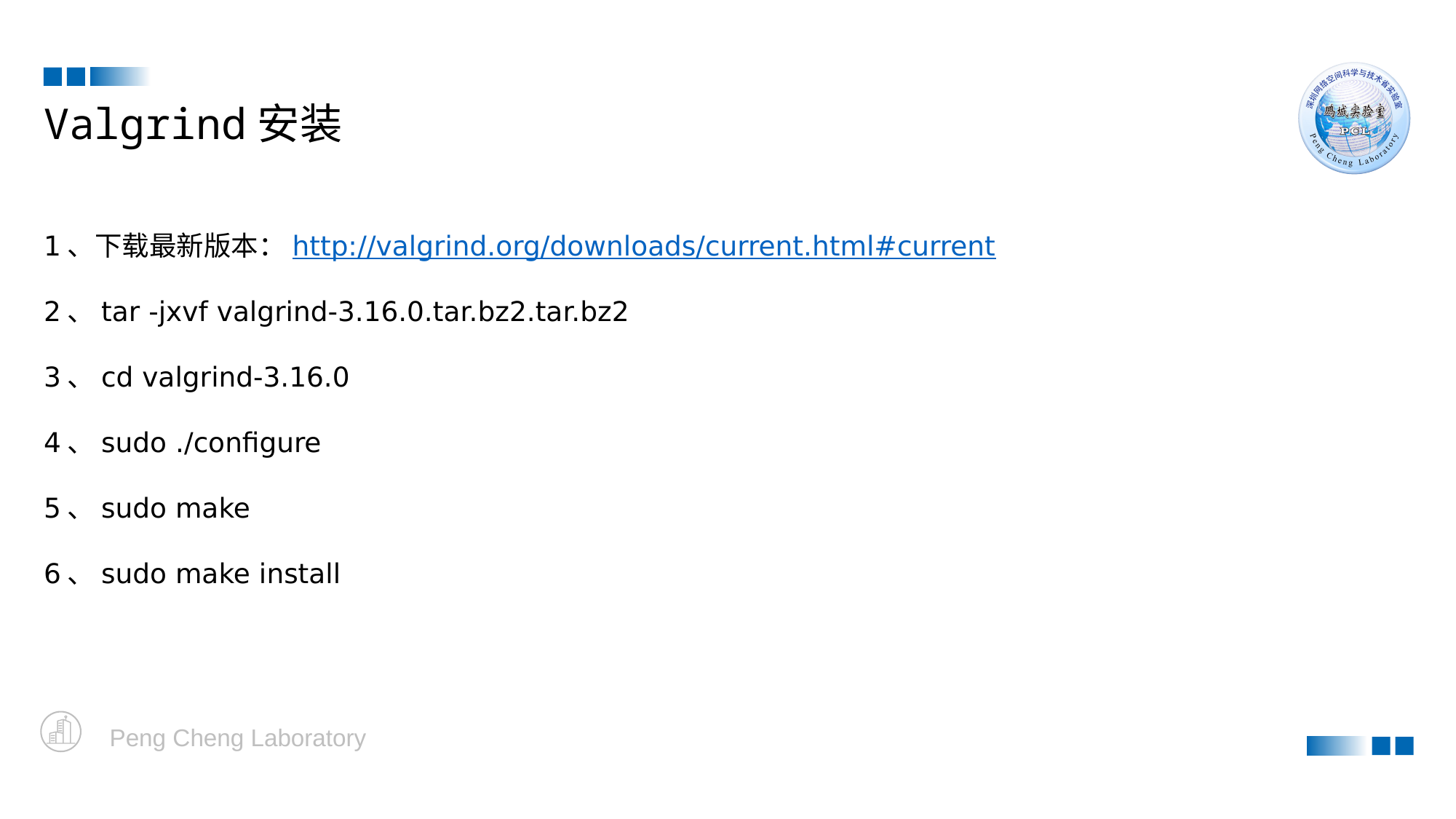

Valgrind安装
1、下载最新版本：http://valgrind.org/downloads/current.html#current
2、tar -jxvf valgrind-3.16.0.tar.bz2.tar.bz2
3、cd valgrind-3.16.0
4、sudo ./configure
5、sudo make
6、sudo make install